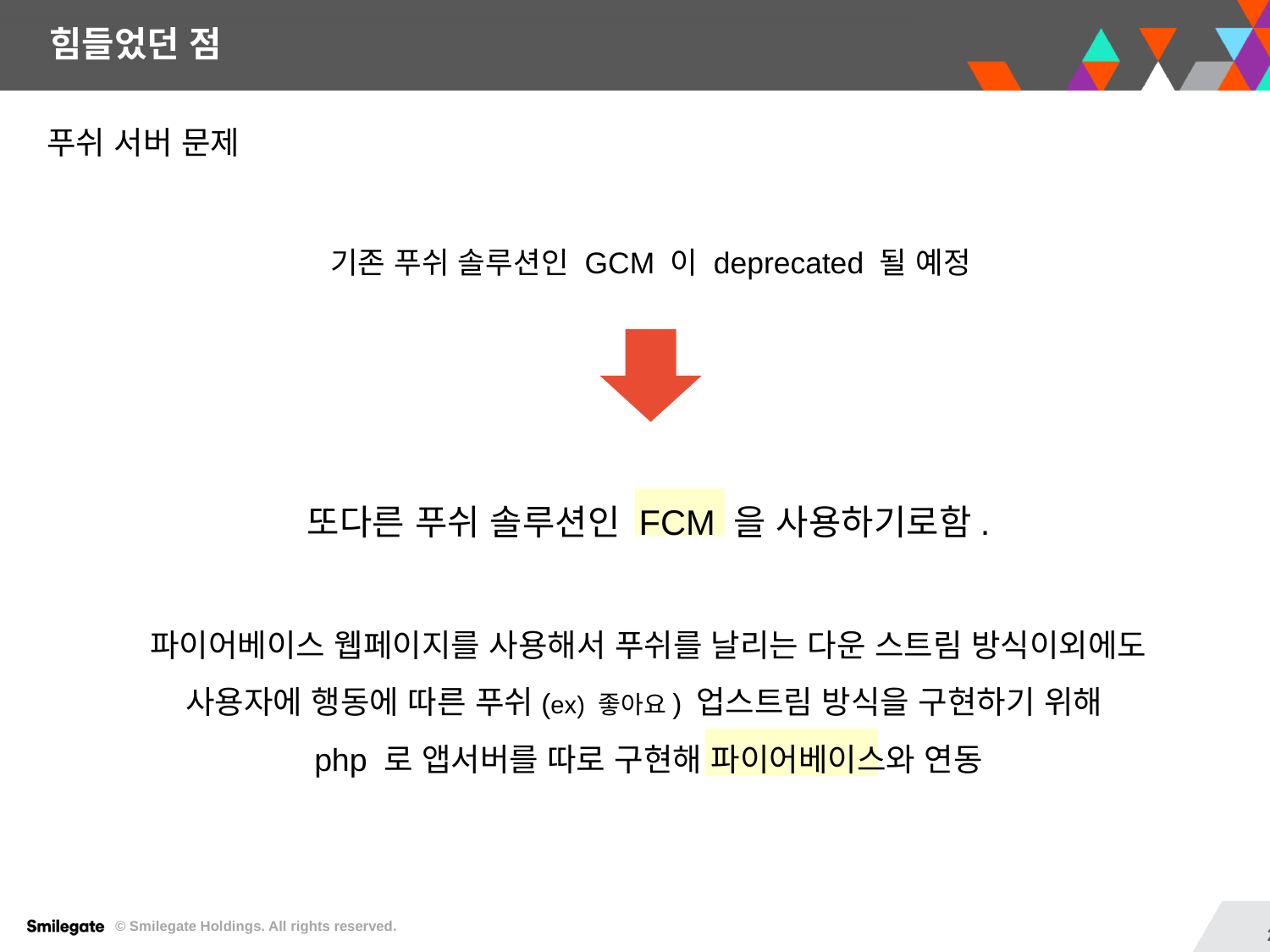

힘들었던 점
푸쉬 서버 문제
기존 푸쉬 솔루션인 GCM 이 deprecated 될 예정

또다른 푸쉬 솔루션인 FCM 을 사용하기로함.

파이어베이스 웹페이지를 사용해서 푸쉬를 날리는 다운 스트림 방식이외에도 사용자에 행동에 따른 푸쉬(ex) 좋아요) 업스트림 방식을 구현하기 위해
php 로 앱서버를 따로 구현해 파이어베이스와 연동